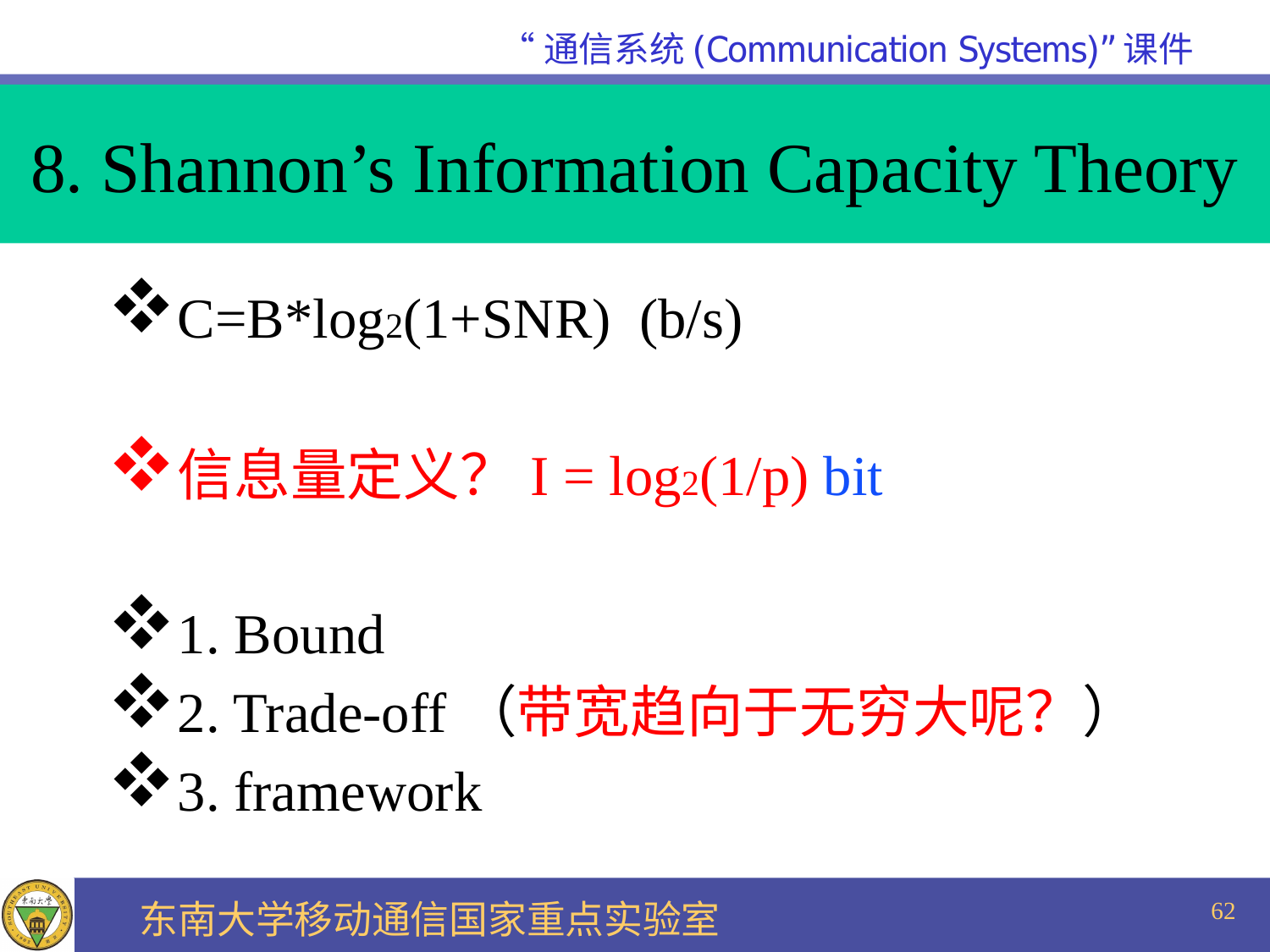

# 8. Shannon’s Information Capacity Theory
C=B*log2(1+SNR)  (b/s)

信息量定义？I = log2(1/p) bit

1. Bound
2. Trade-off（带宽趋向于无穷大呢？）
3. framework
62